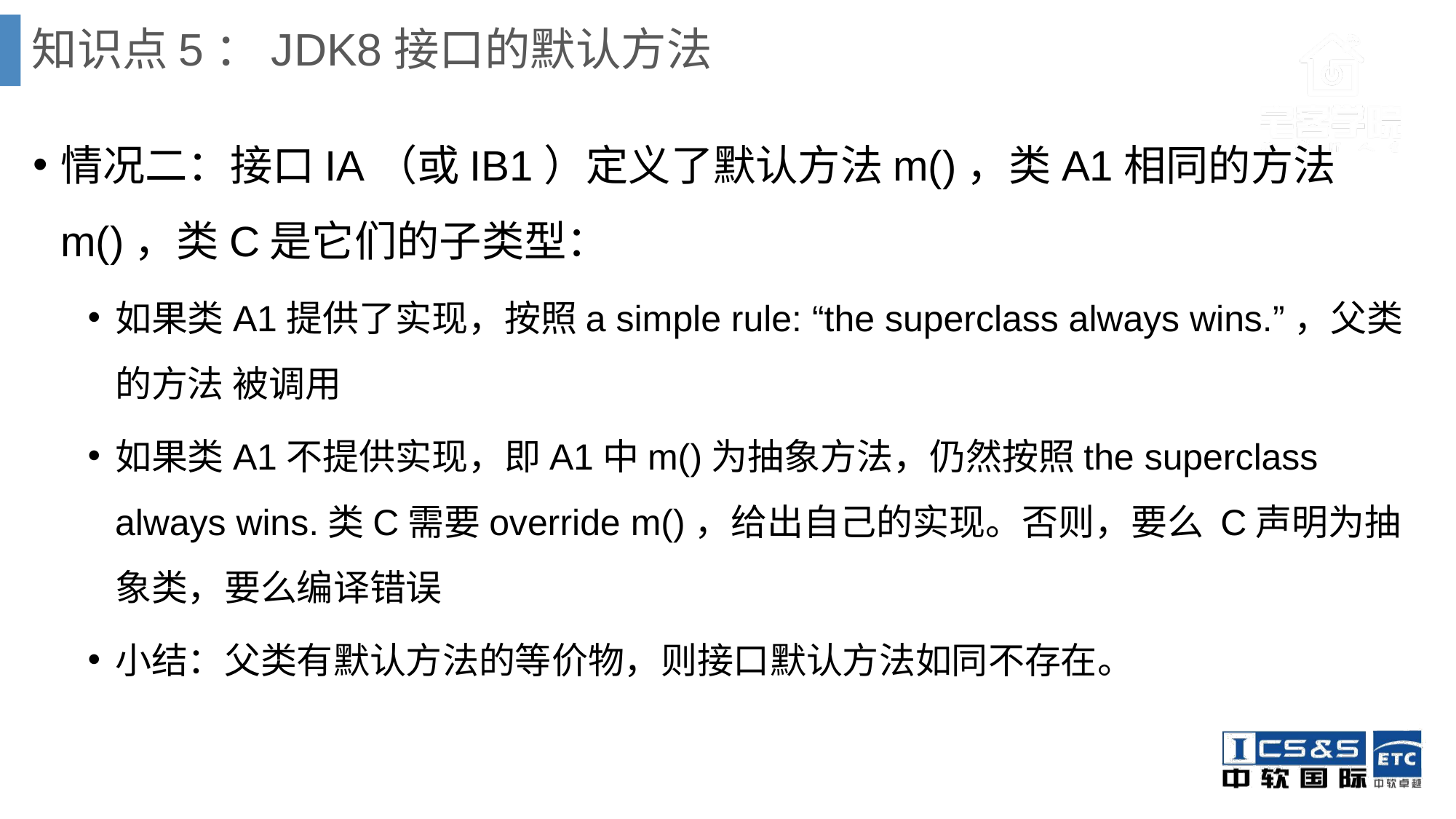

# 知识点5：JDK8接口的默认方法
情况二：接口IA（或IB1）定义了默认方法m()，类A1相同的方法m()，类C是它们的子类型：
如果类A1提供了实现，按照a simple rule: “the superclass always wins.”，父类的方法 被调用
如果类A1不提供实现，即A1中m()为抽象方法，仍然按照the superclass always wins.类C需要override m()，给出自己的实现。否则，要么 C声明为抽象类，要么编译错误
小结：父类有默认方法的等价物，则接口默认方法如同不存在。